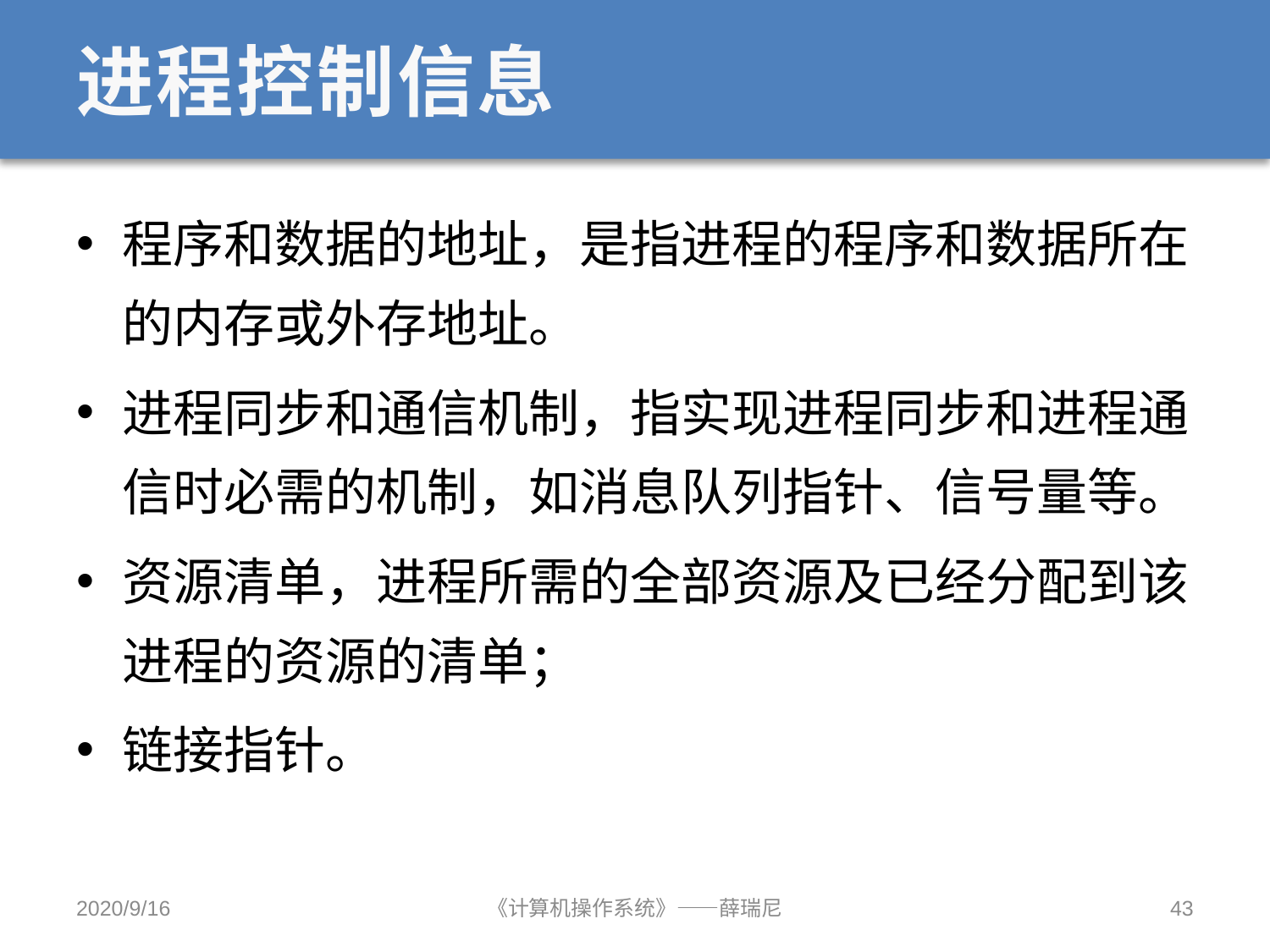

# 进程控制信息
程序和数据的地址，是指进程的程序和数据所在的内存或外存地址。
进程同步和通信机制，指实现进程同步和进程通信时必需的机制，如消息队列指针、信号量等。
资源清单，进程所需的全部资源及已经分配到该进程的资源的清单；
链接指针。
2020/9/16
《计算机操作系统》——薛瑞尼
43